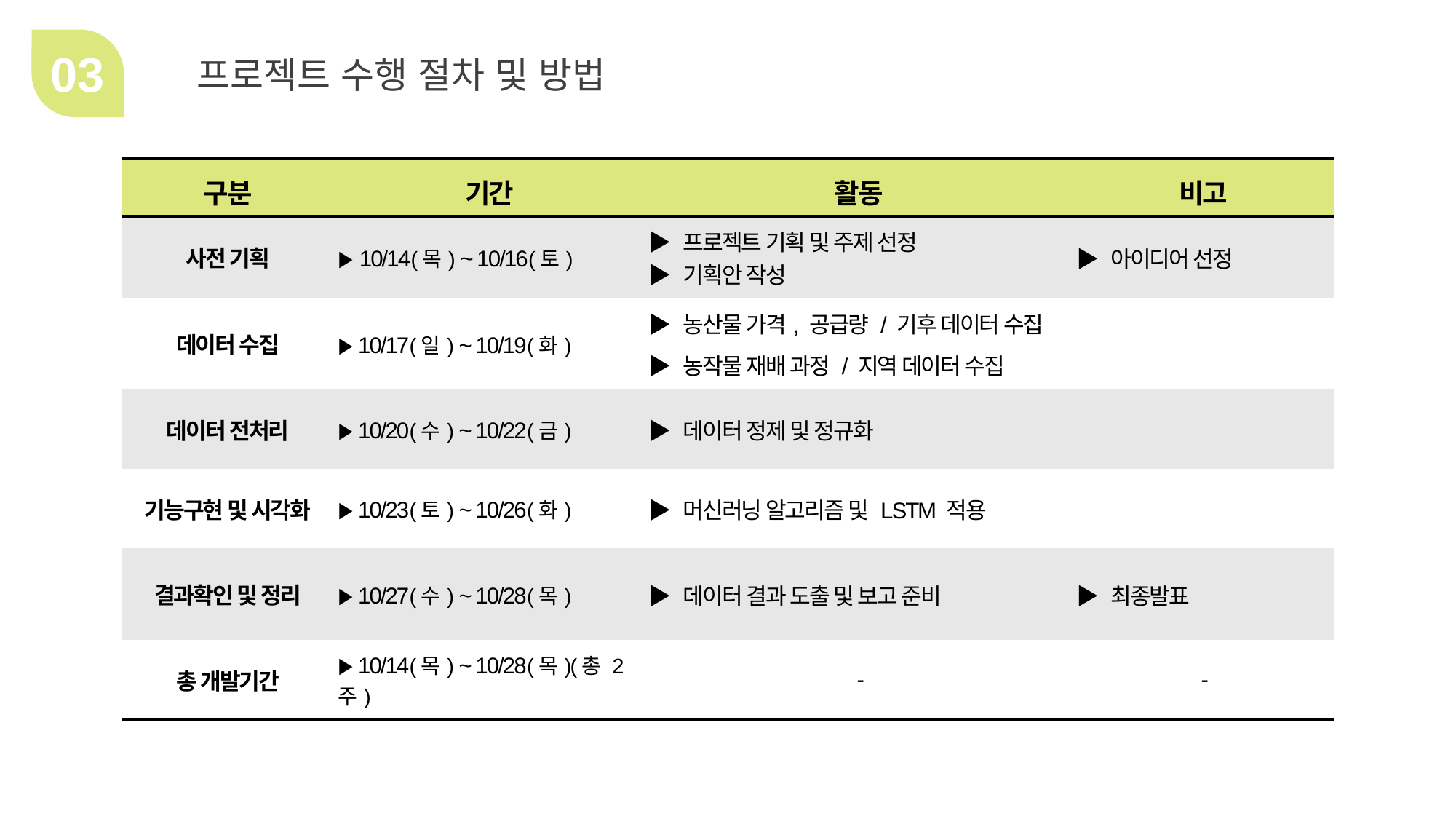

03
프로젝트 수행 절차 및 방법
| 구분 | 기간 | 활동 | 비고 |
| --- | --- | --- | --- |
| 사전 기획 | ▶ 10/14(목) ~ 10/16(토) | ▶ 프로젝트 기획 및 주제 선정 ▶ 기획안 작성 | ▶ 아이디어 선정 |
| 데이터 수집 | ▶ 10/17(일) ~ 10/19(화) | ▶ 농산물 가격, 공급량 / 기후 데이터 수집 ▶ 농작물 재배 과정 / 지역 데이터 수집 |  |
| 데이터 전처리 | ▶ 10/20(수) ~ 10/22(금) | ▶ 데이터 정제 및 정규화 |  |
| 기능구현 및 시각화 | ▶ 10/23(토) ~ 10/26(화) | ▶ 머신러닝 알고리즘 및 LSTM 적용 |  |
| 결과확인 및 정리 | ▶ 10/27(수) ~ 10/28(목) | ▶ 데이터 결과 도출 및 보고 준비 | ▶ 최종발표 |
| 총 개발기간 | ▶ 10/14(목) ~ 10/28(목)(총 2주) | - | - |